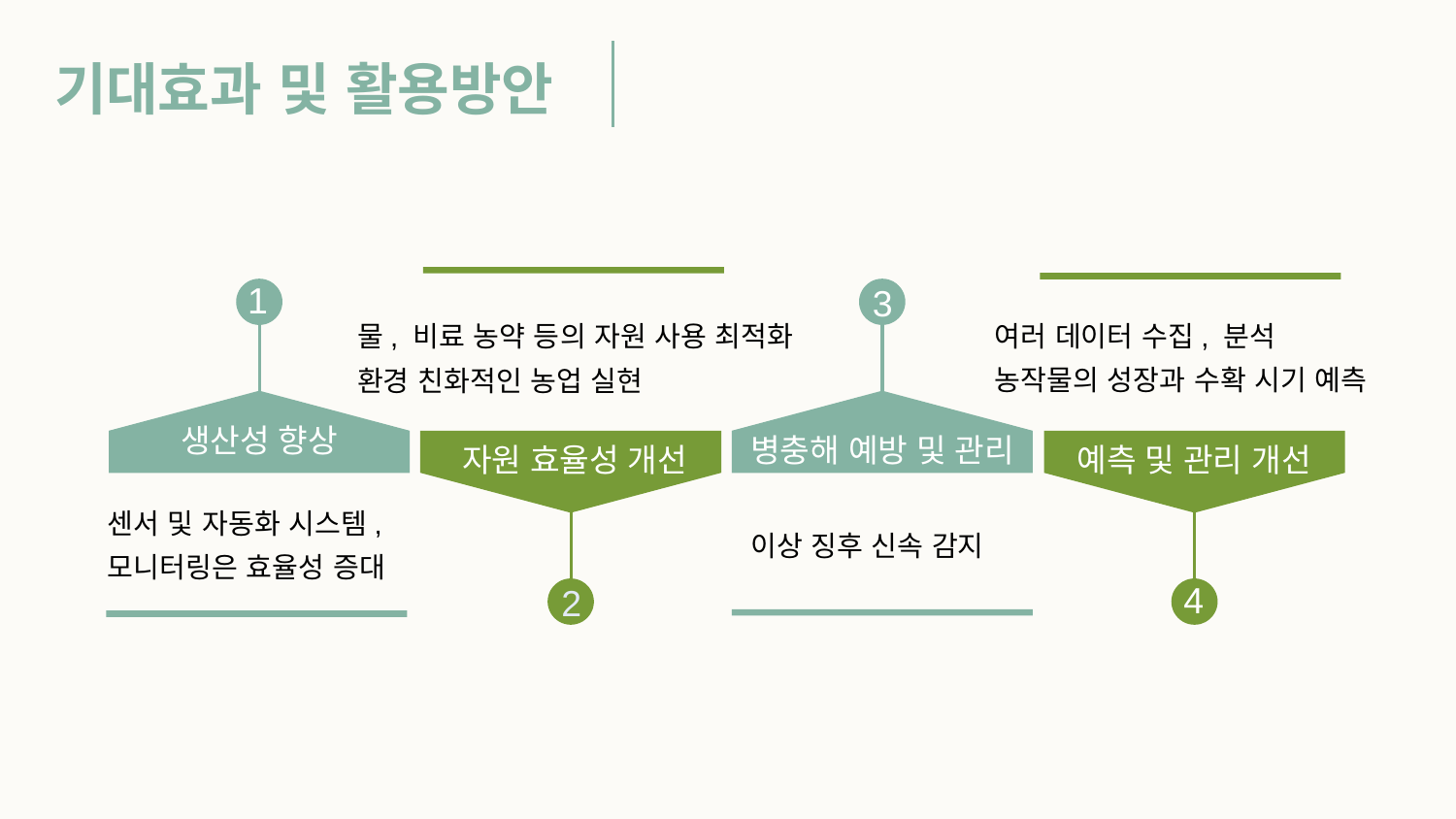

기대효과 및 활용방안

1

3

여러 데이터 수집, 분석
농작물의 성장과 수확 시기 예측
물, 비료 농약 등의 자원 사용 최적화
환경 친화적인 농업 실현

생산성 향상

병충해 예방 및 관리

자원 효율성 개선

예측 및 관리 개선
센서 및 자동화 시스템,
모니터링은 효율성 증대
2

4

이상 징후 신속 감지